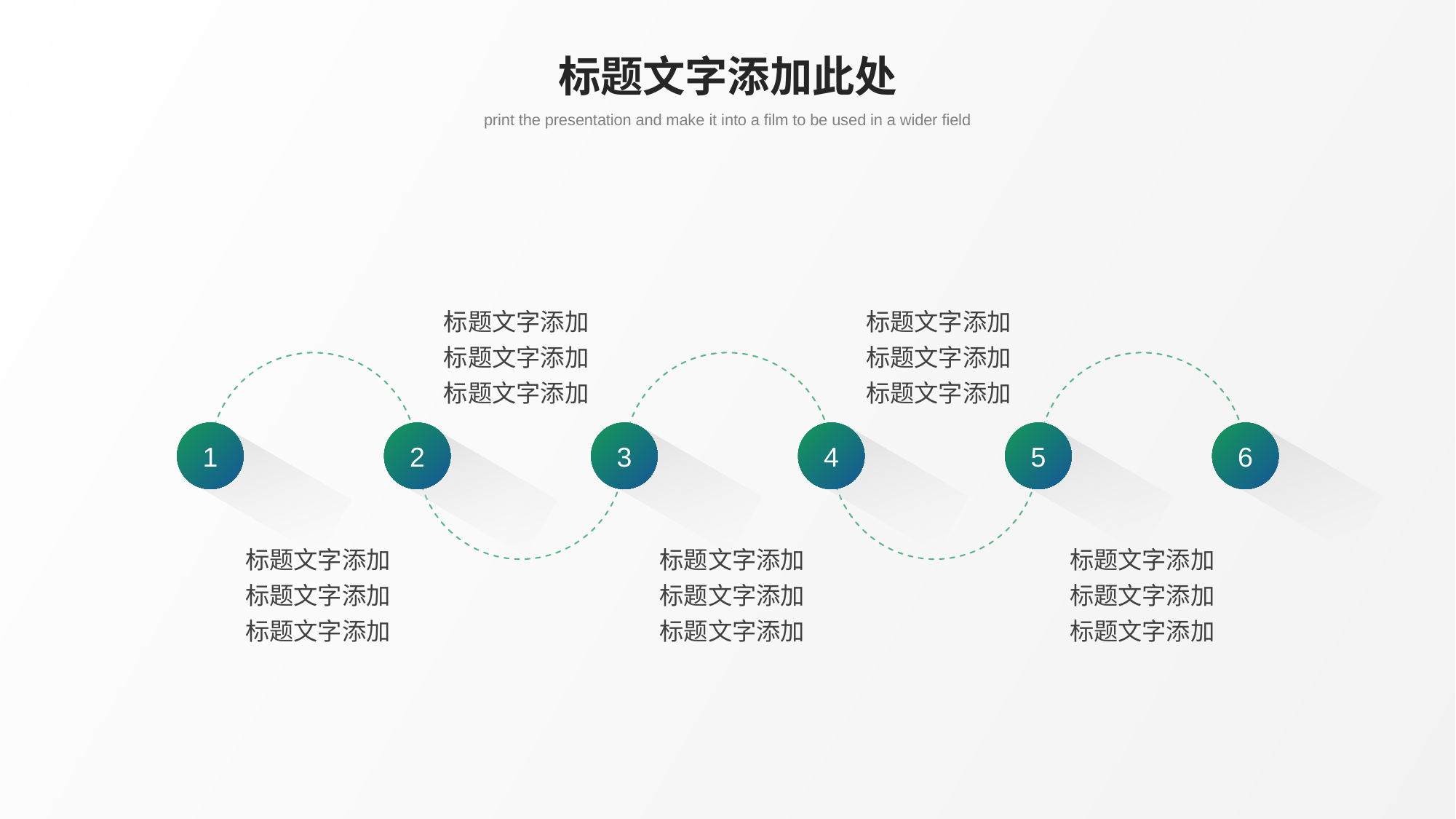

标题文字添加此处
print the presentation and make it into a film to be used in a wider field
标题文字添加
标题文字添加
标题文字添加
标题文字添加
标题文字添加
标题文字添加

1
2
3
4
5
6

标题文字添加
标题文字添加
标题文字添加
标题文字添加
标题文字添加
标题文字添加
标题文字添加
标题文字添加
标题文字添加